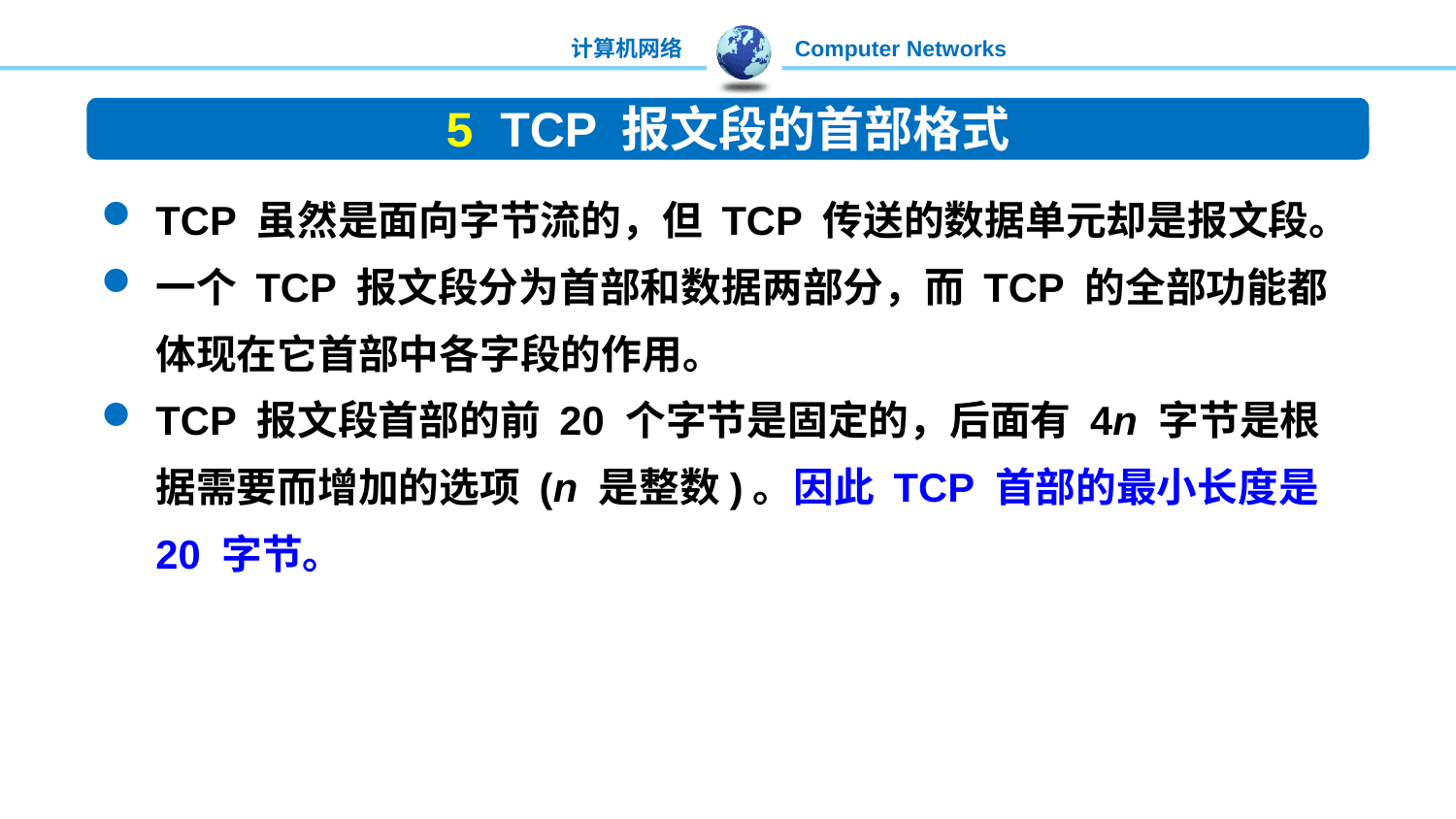

5  TCP 报文段的首部格式

TCP 虽然是面向字节流的，但 TCP 传送的数据单元却是报文段。
一个 TCP 报文段分为首部和数据两部分，而 TCP 的全部功能都体现在它首部中各字段的作用。
TCP 报文段首部的前 20 个字节是固定的，后面有 4n 字节是根据需要而增加的选项 (n 是整数)。因此 TCP 首部的最小长度是 20 字节。